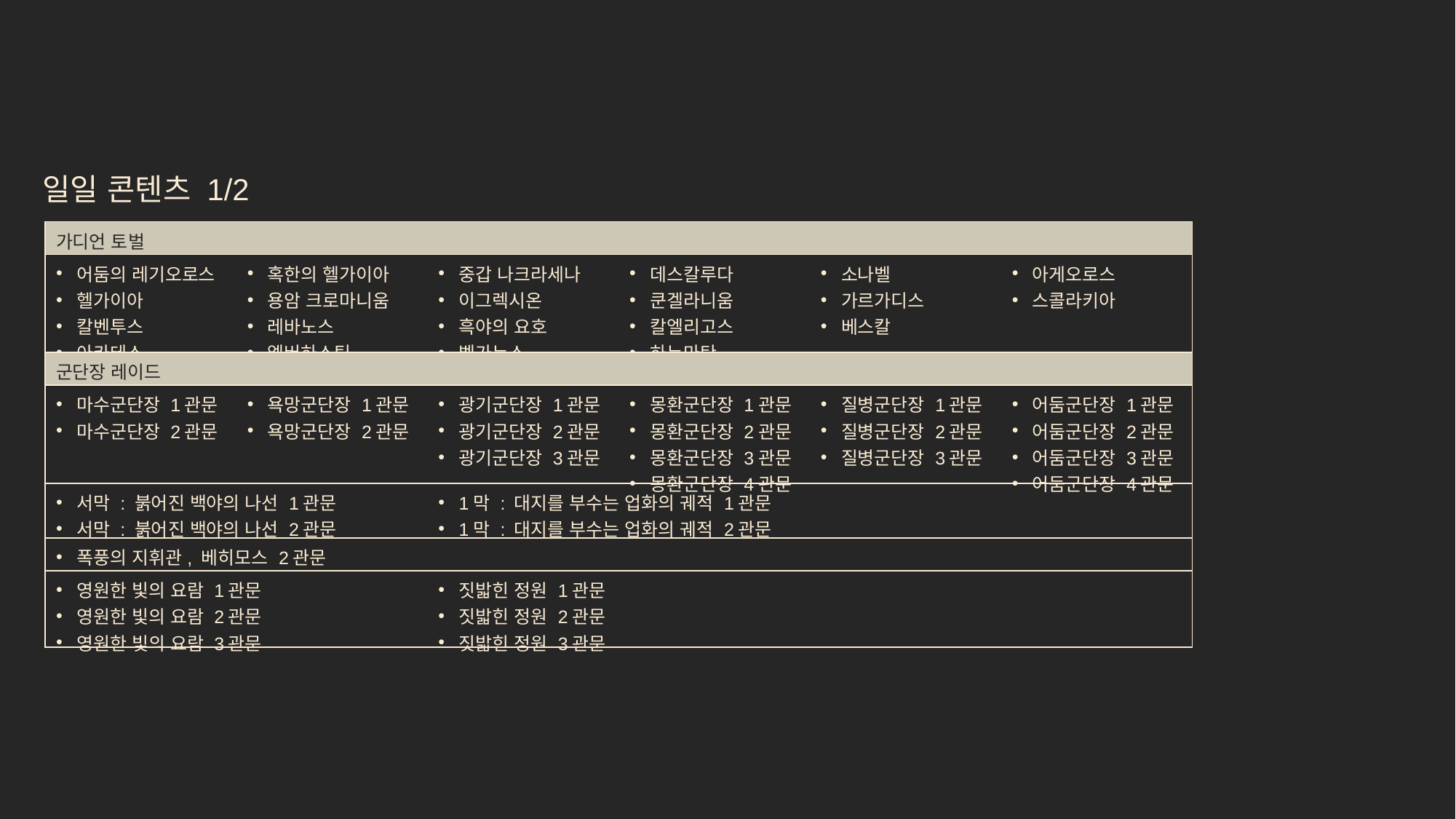

일일 콘텐츠 1/2
| 가디언 토벌 |  |  |  |  |  |
| --- | --- | --- | --- | --- | --- |
| 어둠의 레기오로스 헬가이아 칼벤투스 아카테스 | 혹한의 헬가이아 용암 크로마니움 레바노스 엘버하스틱 | 중갑 나크라세나 이그렉시온 흑야의 요호 벨가누스 | 데스칼루다 쿤겔라니움 칼엘리고스 하누마탄 | 소나벨 가르가디스 베스칼 | 아게오로스 스콜라키아 |
| 군단장 레이드 |  |  |  |  |  |
| 마수군단장 1관문 마수군단장 2관문 | 욕망군단장 1관문 욕망군단장 2관문 | 광기군단장 1관문 광기군단장 2관문 광기군단장 3관문 | 몽환군단장 1관문 몽환군단장 2관문 몽환군단장 3관문 몽환군단장 4관문 | 질병군단장 1관문 질병군단장 2관문 질병군단장 3관문 | 어둠군단장 1관문 어둠군단장 2관문 어둠군단장 3관문 어둠군단장 4관문 |
| 서막 : 붉어진 백야의 나선 1관문 서막 : 붉어진 백야의 나선 2관문 |  | 1막 : 대지를 부수는 업화의 궤적 1관문 1막 : 대지를 부수는 업화의 궤적 2관문 |  |  |  |
| 폭풍의 지휘관, 베히모스 2관문 |  |  |  |  |  |
| 영원한 빛의 요람 1관문 영원한 빛의 요람 2관문 영원한 빛의 요람 3관문 |  | 짓밟힌 정원 1관문 짓밟힌 정원 2관문 짓밟힌 정원 3관문 |  |  |  |